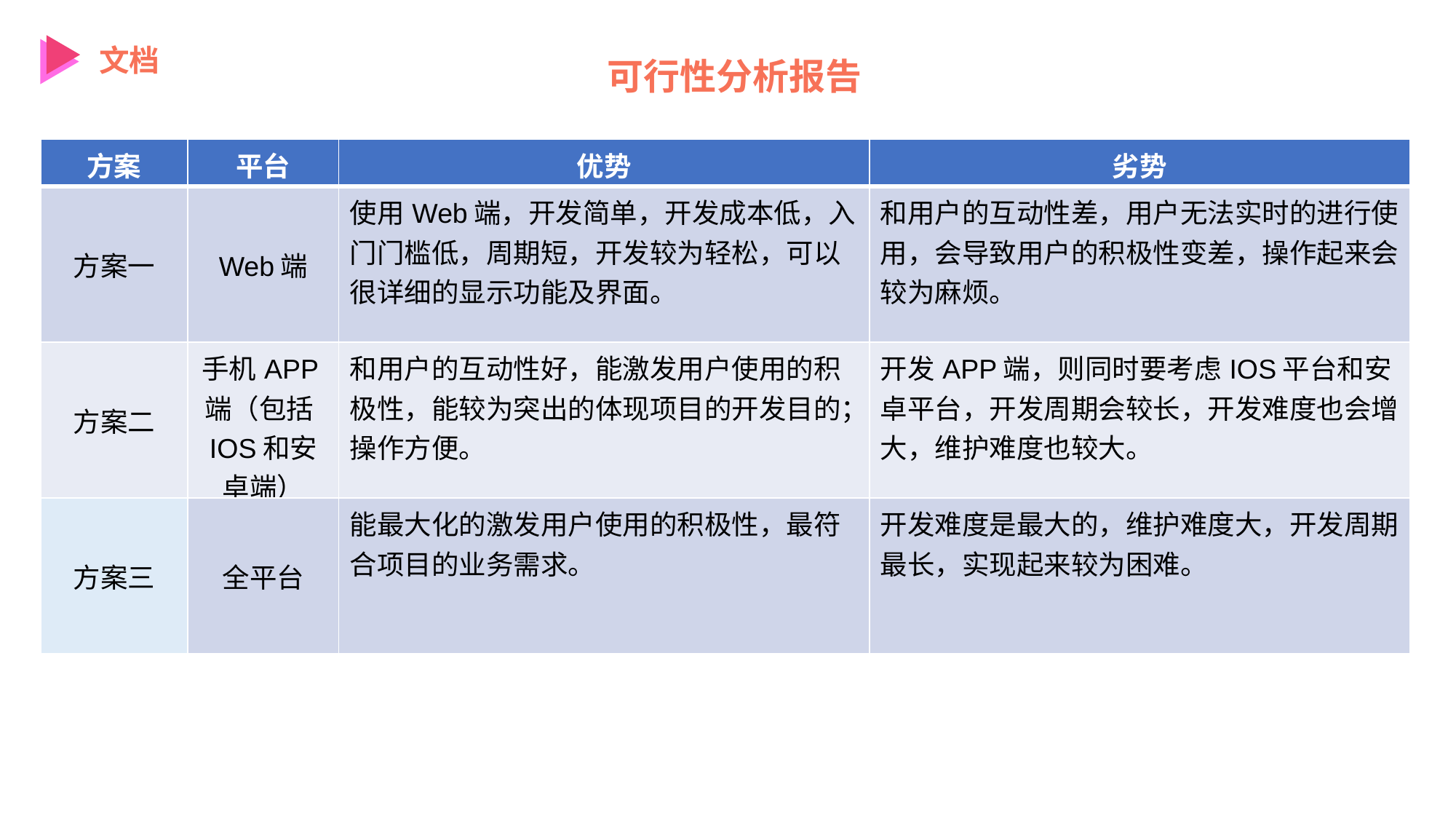

文档
可行性分析报告
| 方案 | 平台 | 优势 | 劣势 |
| --- | --- | --- | --- |
| 方案一 | Web端 | 使用Web端，开发简单，开发成本低，入门门槛低，周期短，开发较为轻松，可以很详细的显示功能及界面。 | 和用户的互动性差，用户无法实时的进行使用，会导致用户的积极性变差，操作起来会较为麻烦。 |
| 方案二 | 手机APP端（包括IOS和安卓端） | 和用户的互动性好，能激发用户使用的积极性，能较为突出的体现项目的开发目的；操作方便。 | 开发APP端，则同时要考虑IOS平台和安卓平台，开发周期会较长，开发难度也会增大，维护难度也较大。 |
| 方案三 | 全平台 | 能最大化的激发用户使用的积极性，最符合项目的业务需求。 | 开发难度是最大的，维护难度大，开发周期最长，实现起来较为困难。 |